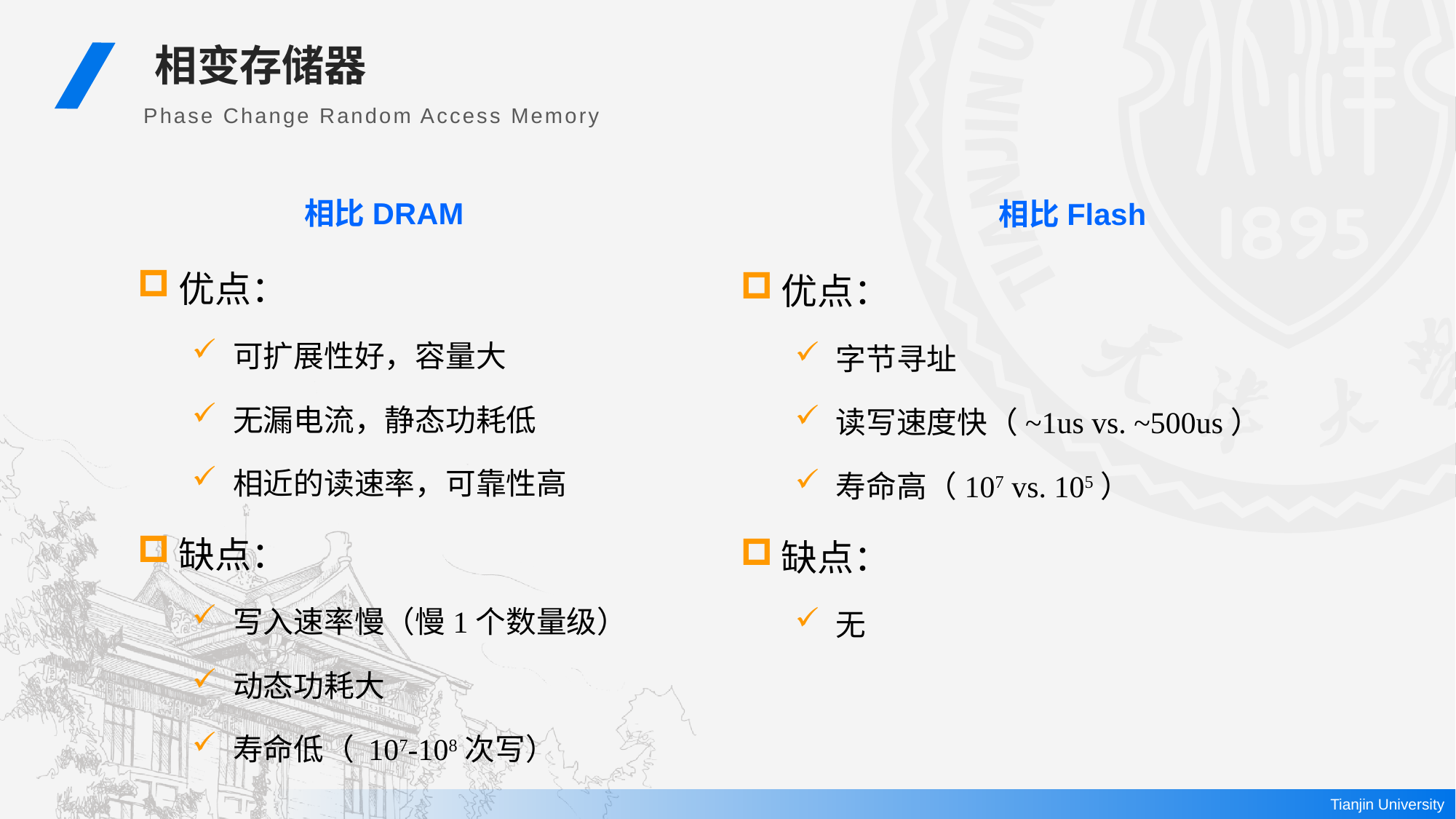

相变存储器
Phase Change Random Access Memory
相比DRAM
相比Flash
优点：
可扩展性好，容量大
无漏电流，静态功耗低
相近的读速率，可靠性高
缺点：
写入速率慢（慢1个数量级）
动态功耗大
寿命低（ 107-108次写）
优点：
字节寻址
读写速度快（~1us vs. ~500us）
寿命高（107 vs. 105）
缺点：
无